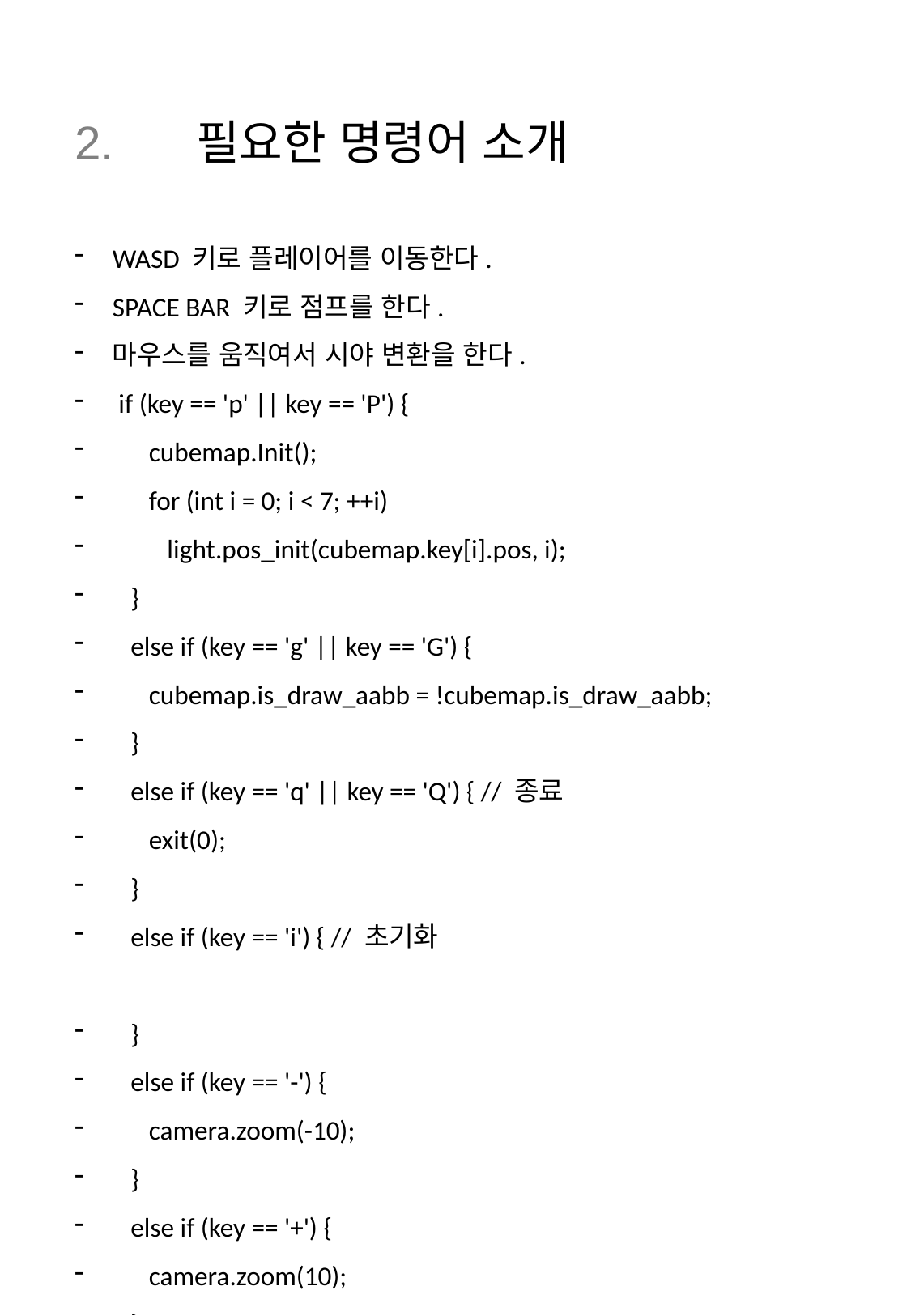

# 2.	필요한 명령어 소개
WASD 키로 플레이어를 이동한다.
SPACE BAR 키로 점프를 한다.
마우스를 움직여서 시야 변환을 한다.
 if (key == 'p' || key == 'P') {
      cubemap.Init();
      for (int i = 0; i < 7; ++i)
         light.pos_init(cubemap.key[i].pos, i);
   }
   else if (key == 'g' || key == 'G') {
      cubemap.is_draw_aabb = !cubemap.is_draw_aabb;
   }
   else if (key == 'q' || key == 'Q') { // 종료
      exit(0);
   }
   else if (key == 'i') { // 초기화

   }
   else if (key == '-') {
      camera.zoom(-10);
   }
   else if (key == '+') {
      camera.zoom(10);
   }
   else if (key == 't') {
      camera.Rotate(0, radian(10));
   }
   else if (key == 'T') {
      camera.Rotate(0, radian(-10));
   }
   else if (key == 'y') {
      camera.Rotate(radian(10), 0);
   }
   else if (key == 'Y') {
      camera.Rotate(radian(-10), 0);
   }
   else if (key == ' ') { // 제어점 추가
      cubemap.player.jump_active = true;
   }
   else if (key == '1') {
      is_fpv = true;
      cubemap.player.rot.y = player_y_rot;
   }
   else if (key == '3') {
      is_fpv = false;
      player_y_rot = 180;
      camera.Initialize();
   }
   else if (key == 'w' || key == 'a' || key == 's' || key == 'd') {
      if (!is_fpv) return;
      if (cubemap.player.jump_active) cubemap.player.jump_key = key;
      cubemap.player.key = cubemap.player.back_key = key;
   }
   else if (key == 'u') {
      cubemap.is_unbeatable = !cubemap.is_unbeatable;
      if (cubemap.is_unbeatable) cout << "무적모드" << endl;
      else cout << "무적모드 해제" << endl;
   }